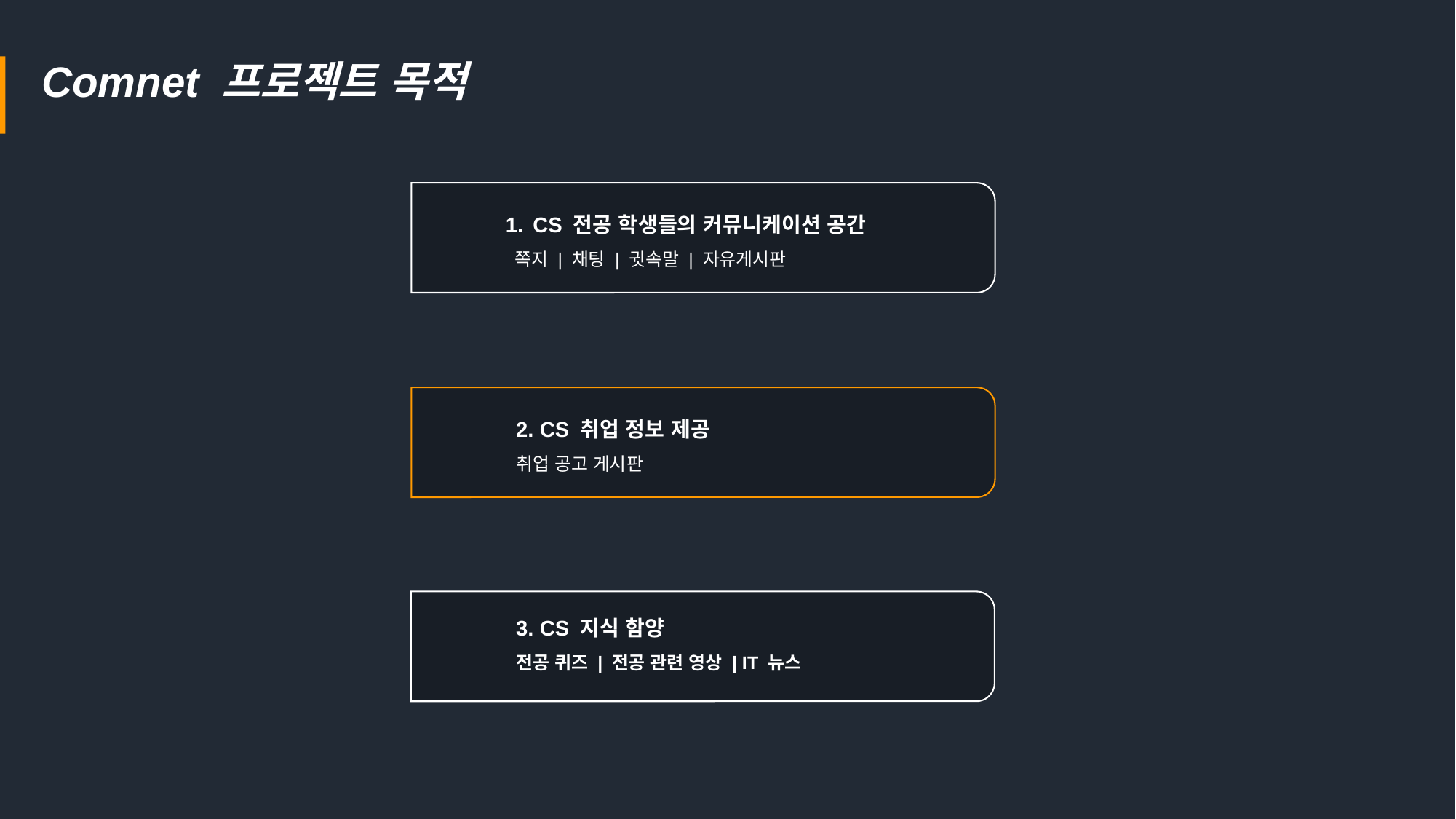

Comnet 프로젝트 목적

CS 전공 학생들의 커뮤니케이션 공간
 쪽지 | 채팅 | 귓속말 | 자유게시판

2. CS 취업 정보 제공
취업 공고 게시판
3. CS 지식 함양
전공 퀴즈 | 전공 관련 영상 | IT 뉴스